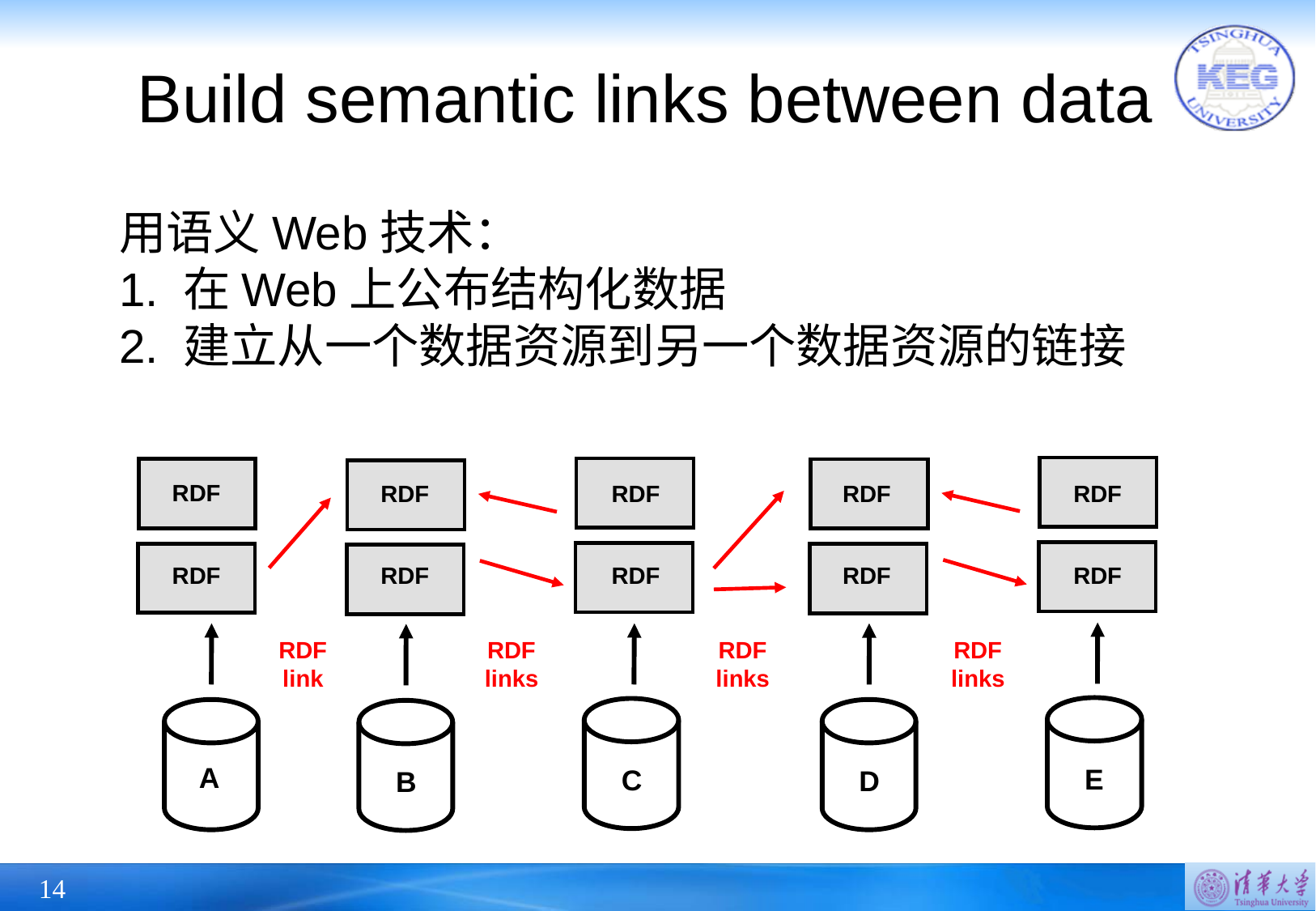

# Build semantic links between data

用语义Web技术：
1. 在Web上公布结构化数据
2. 建立从一个数据资源到另一个数据资源的链接

RDF
RDF
RDF
RDF
RDF

RDF
RDF
RDF
RDF
RDF

RDF
link
RDF
links
RDF
links
RDF
links

A
E
C
D
B